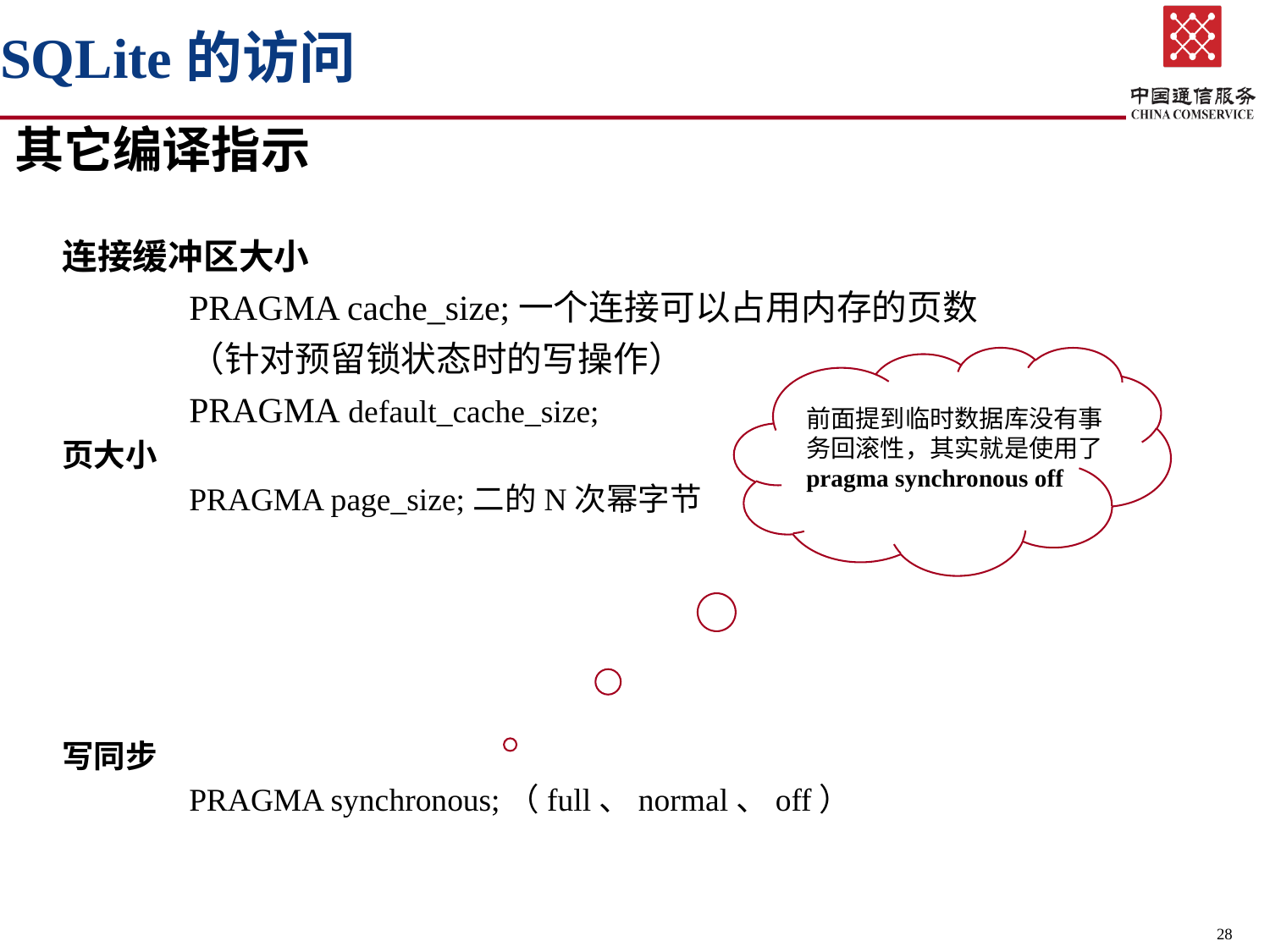

# SQLite的访问
其它编译指示
连接缓冲区大小
	PRAGMA cache_size;一个连接可以占用内存的页数
	（针对预留锁状态时的写操作）
	PRAGMA default_cache_size;
页大小
	PRAGMA page_size;二的N次幂字节

写同步
	PRAGMA synchronous;（full、normal、off）

前面提到临时数据库没有事务回滚性，其实就是使用了pragma synchronous off